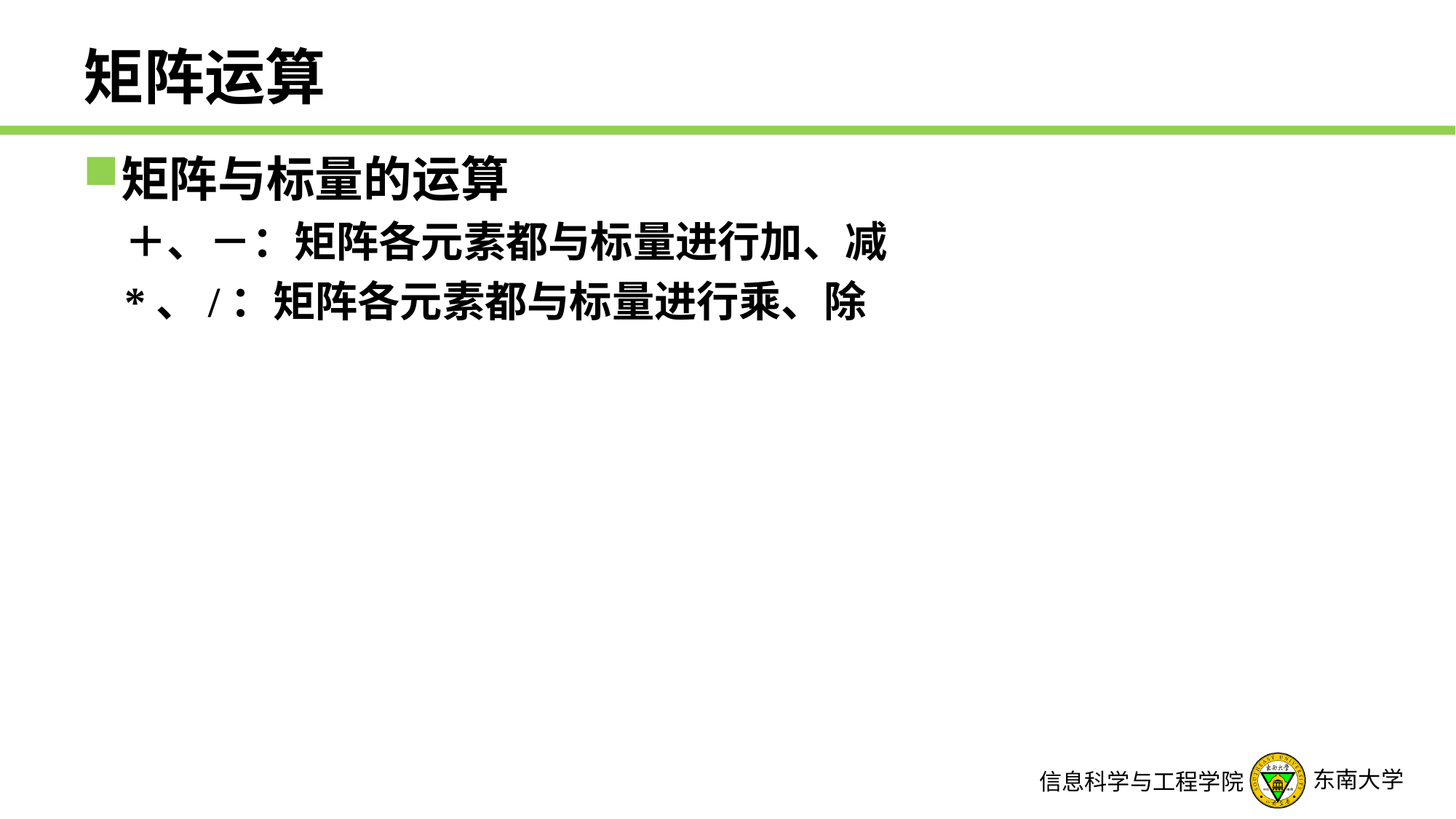

# 矩阵运算
矩阵与标量的运算
＋、－：矩阵各元素都与标量进行加、减
*、/：矩阵各元素都与标量进行乘、除